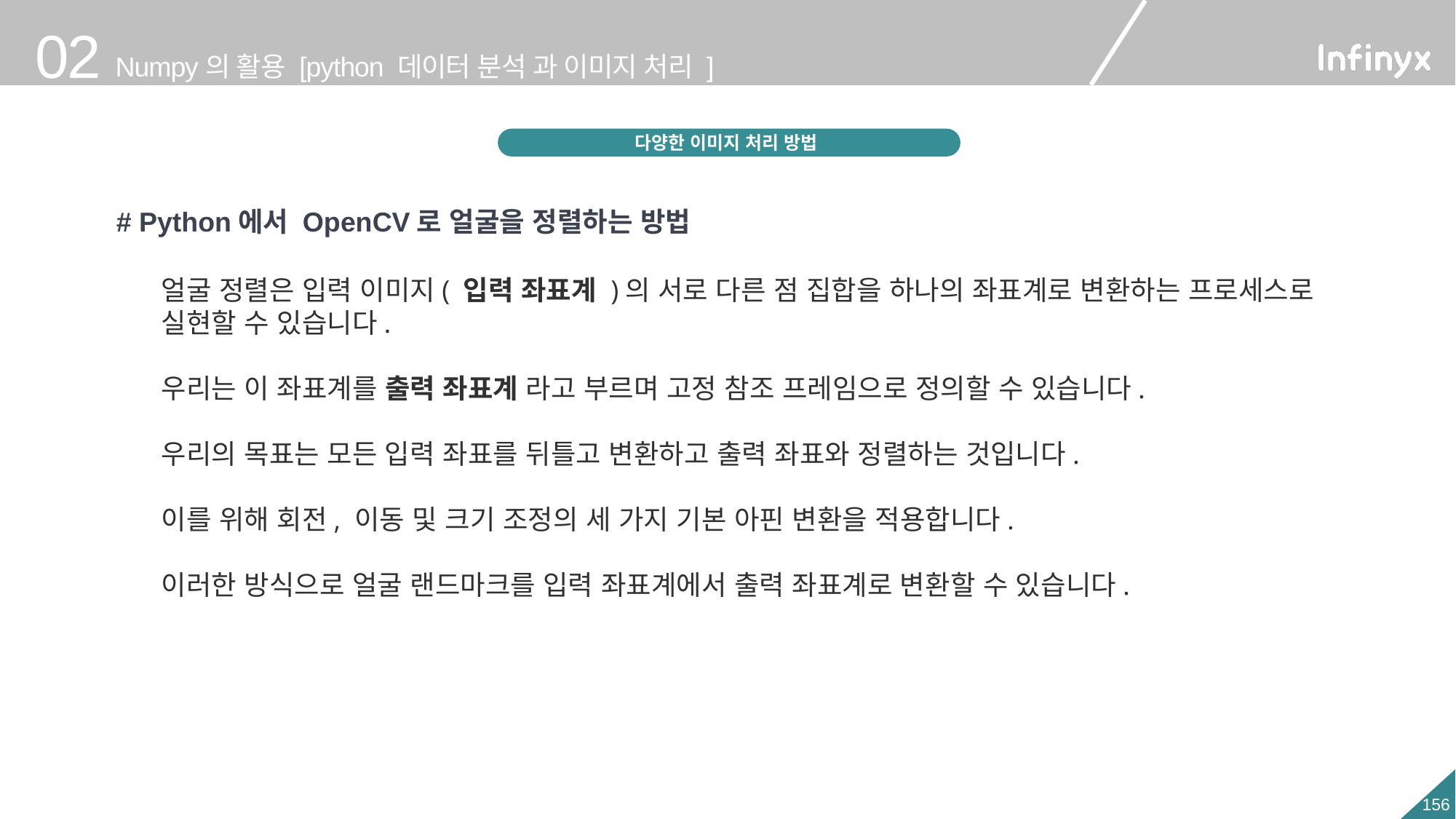

다양한 이미지 처리 방법
# Python에서 OpenCV로 얼굴을 정렬하는 방법
얼굴 정렬은 입력 이미지( 입력 좌표계 )의 서로 다른 점 집합을 하나의 좌표계로 변환하는 프로세스로 실현할 수 있습니다.

우리는 이 좌표계를 출력 좌표계 라고 부르며 고정 참조 프레임으로 정의할 수 있습니다.

우리의 목표는 모든 입력 좌표를 뒤틀고 변환하고 출력 좌표와 정렬하는 것입니다.

이를 위해 회전, 이동 및 크기 조정의 세 가지 기본 아핀 변환을 적용합니다.

이러한 방식으로 얼굴 랜드마크를 입력 좌표계에서 출력 좌표계로 변환할 수 있습니다.